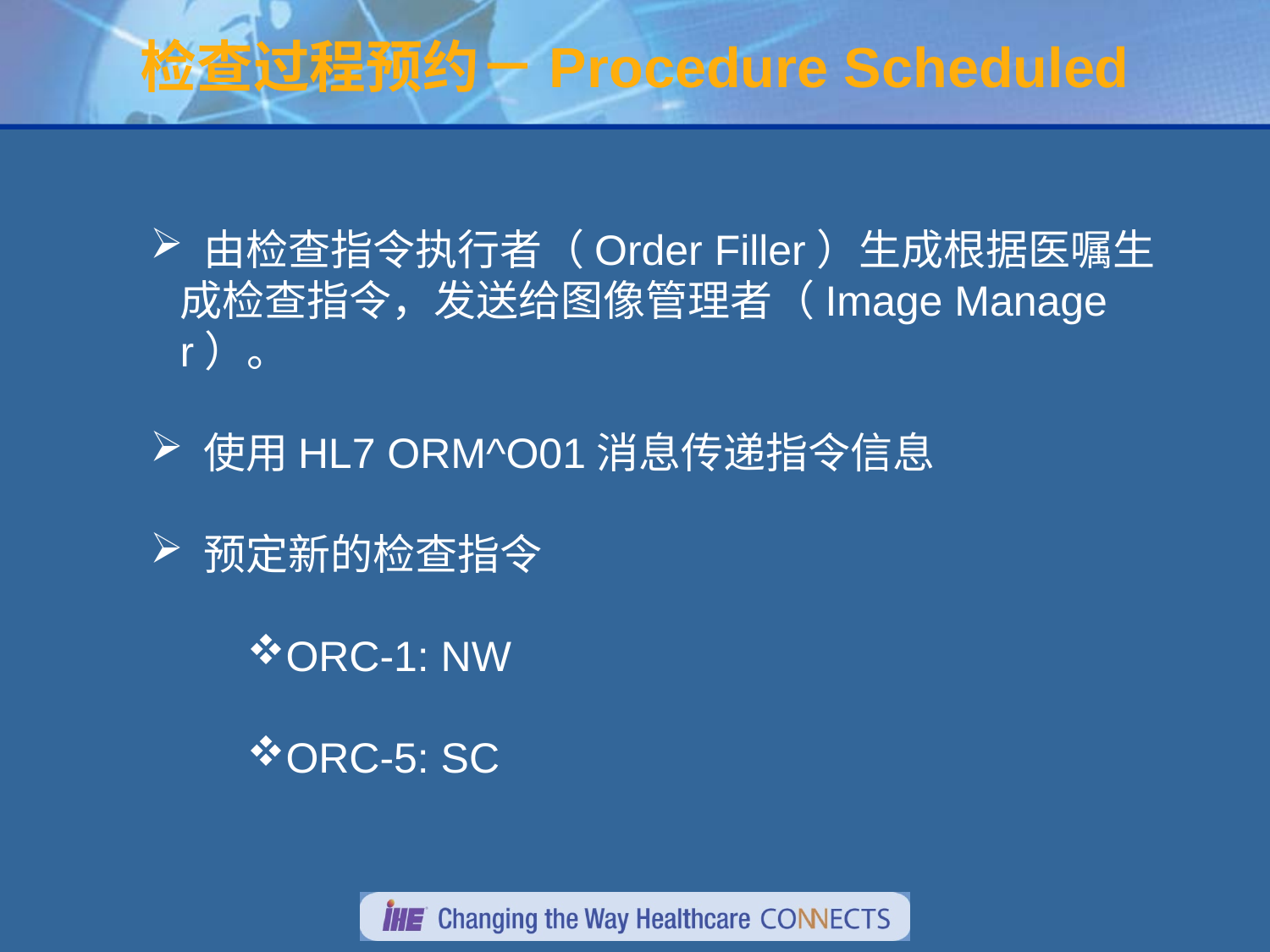

# 检查过程预约－Procedure Scheduled
 由检查指令执行者（Order Filler）生成根据医嘱生成检查指令，发送给图像管理者（Image Manager）。

 使用HL7 ORM^O01消息传递指令信息

 预定新的检查指令

ORC-1: NW

ORC-5: SC